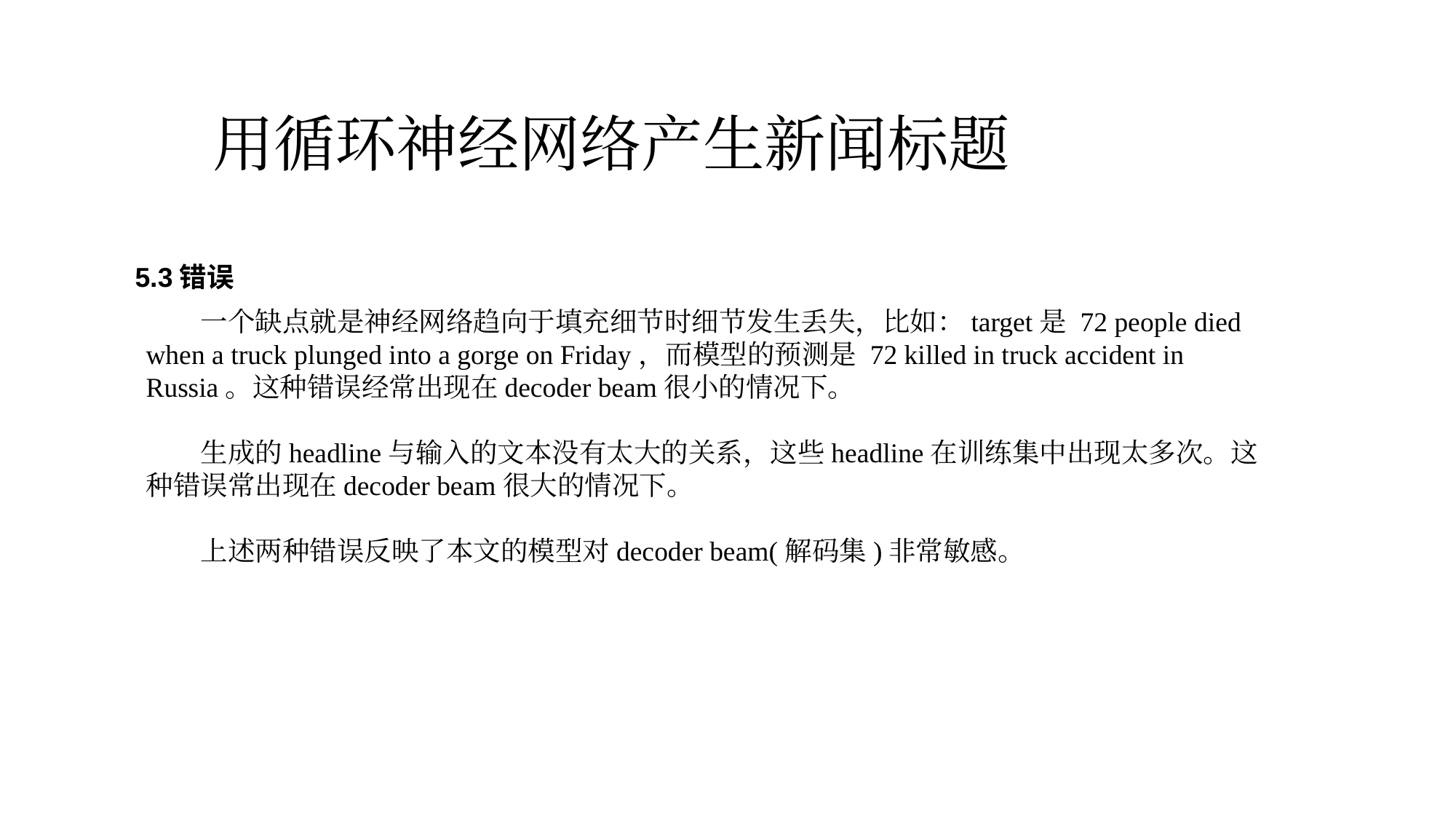

用循环神经网络产生新闻标题
5.3错误
一个缺点就是神经网络趋向于填充细节时细节发生丢失，比如：target是 72 people died when a truck plunged into a gorge on Friday，而模型的预测是 72 killed in truck accident in Russia。这种错误经常出现在decoder beam很小的情况下。

生成的headline与输入的文本没有太大的关系，这些headline在训练集中出现太多次。这种错误常出现在decoder beam很大的情况下。

上述两种错误反映了本文的模型对decoder beam(解码集)非常敏感。